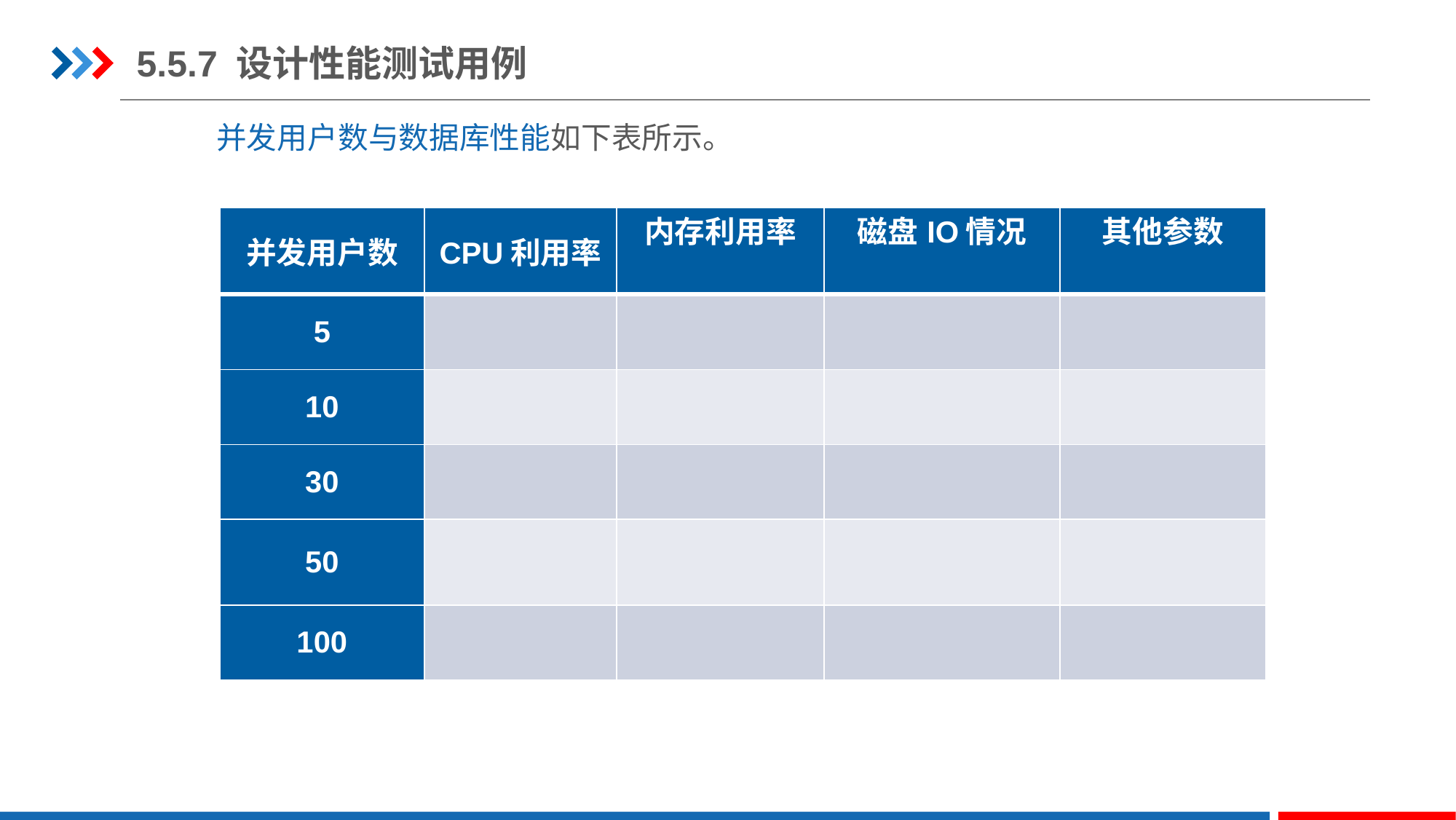

5.5.7 设计性能测试用例
并发用户数与数据库性能如下表所示。
| 并发用户数 | CPU利用率 | 内存利用率 | 磁盘IO情况 | 其他参数 |
| --- | --- | --- | --- | --- |
| 5 |  |  |  |  |
| 10 |  |  |  |  |
| 30 |  |  |  |  |
| 50 |  |  |  |  |
| 100 |  |  |  |  |